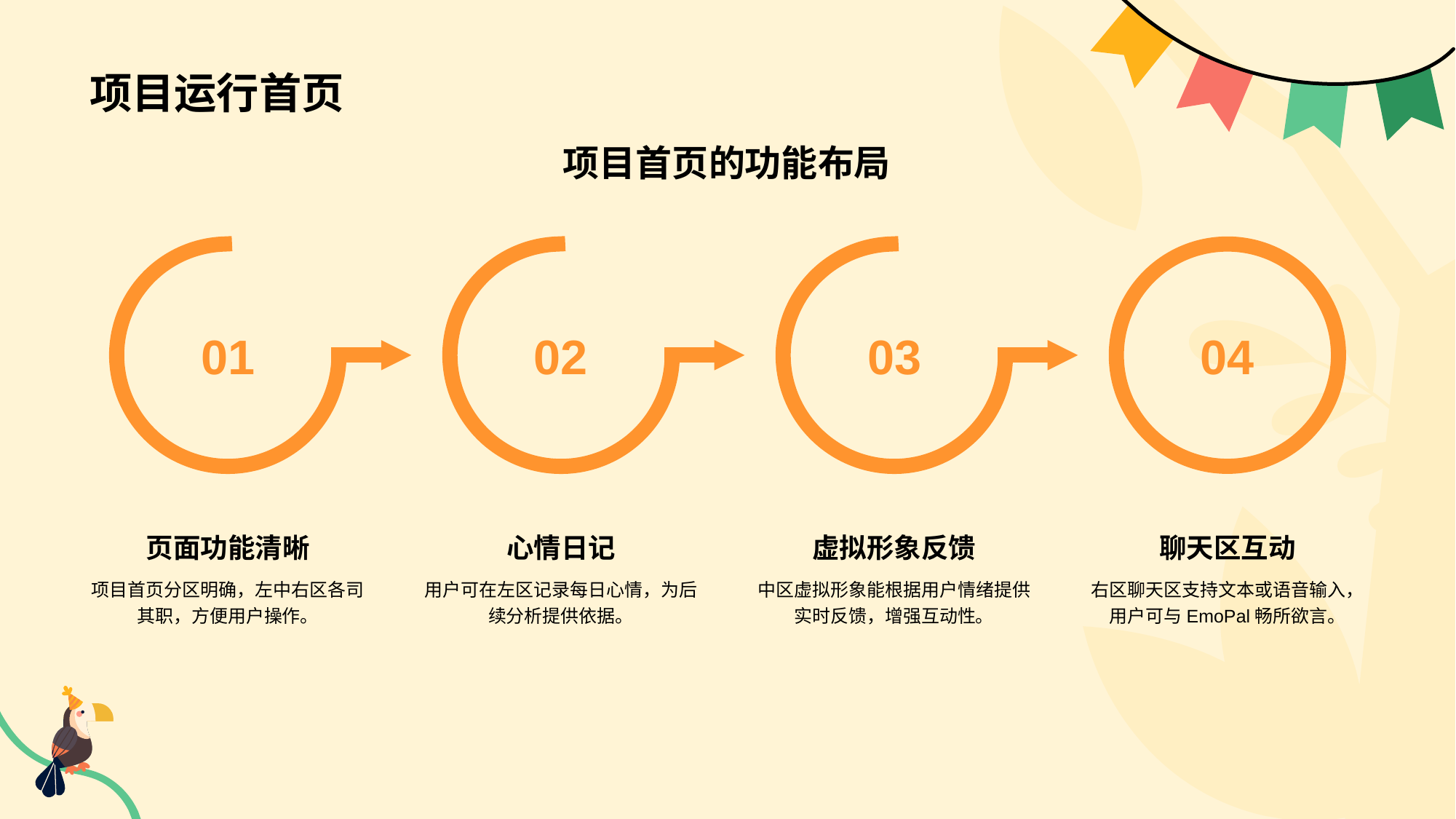

# 项目运行首页
项目首页的功能布局
01
页面功能清晰
项目首页分区明确，左中右区各司其职，方便用户操作。
02
心情日记
用户可在左区记录每日心情，为后续分析提供依据。
03
虚拟形象反馈
中区虚拟形象能根据用户情绪提供实时反馈，增强互动性。
04
聊天区互动
右区聊天区支持文本或语音输入，用户可与EmoPal畅所欲言。